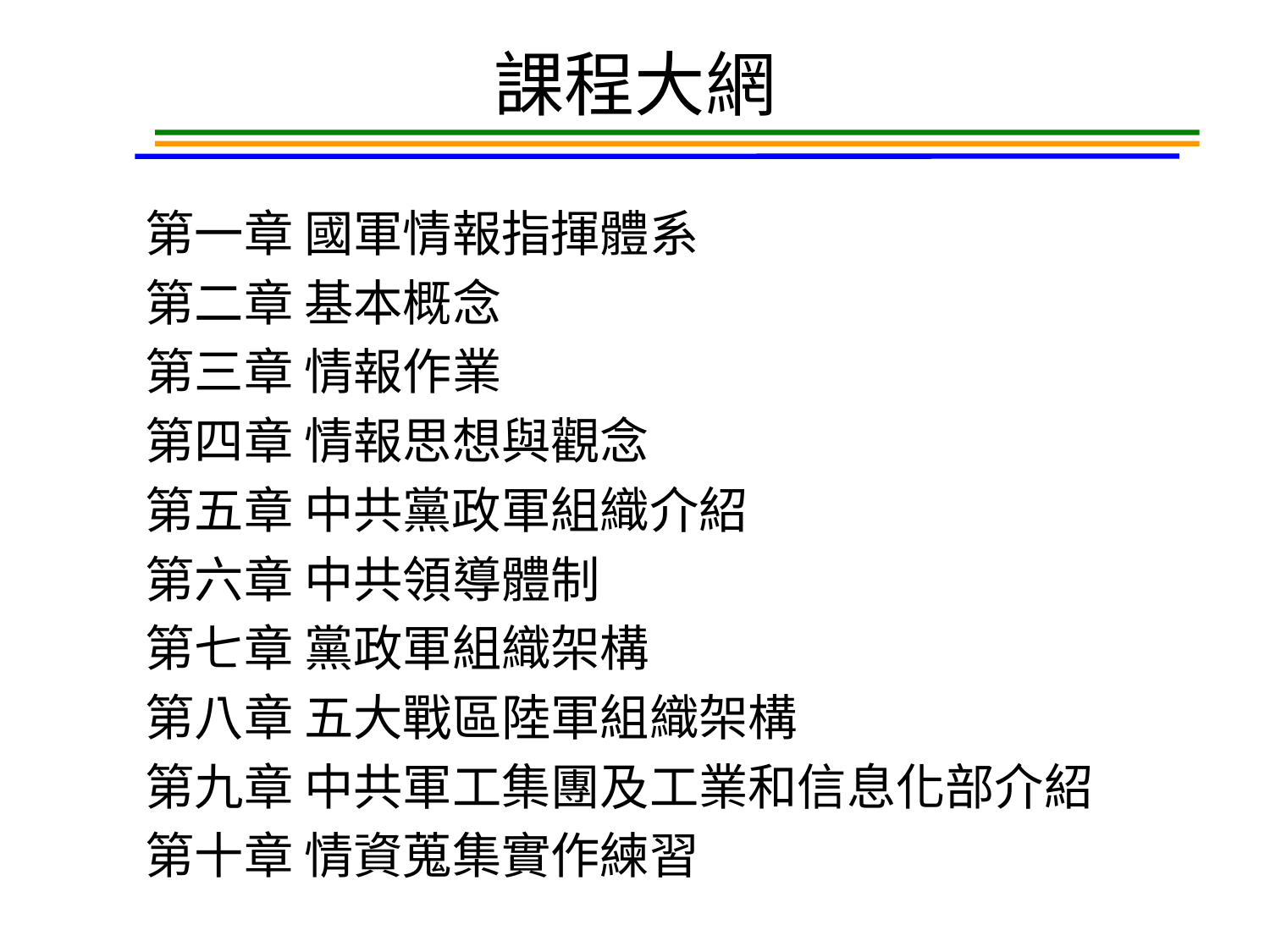

# 課程大網
第一章 國軍情報指揮體系
第二章 基本概念
第三章 情報作業
第四章 情報思想與觀念
第五章 中共黨政軍組織介紹
第六章 中共領導體制
第七章 黨政軍組織架構
第八章 五大戰區陸軍組織架構
第九章 中共軍工集團及工業和信息化部介紹
第十章 情資蒐集實作練習